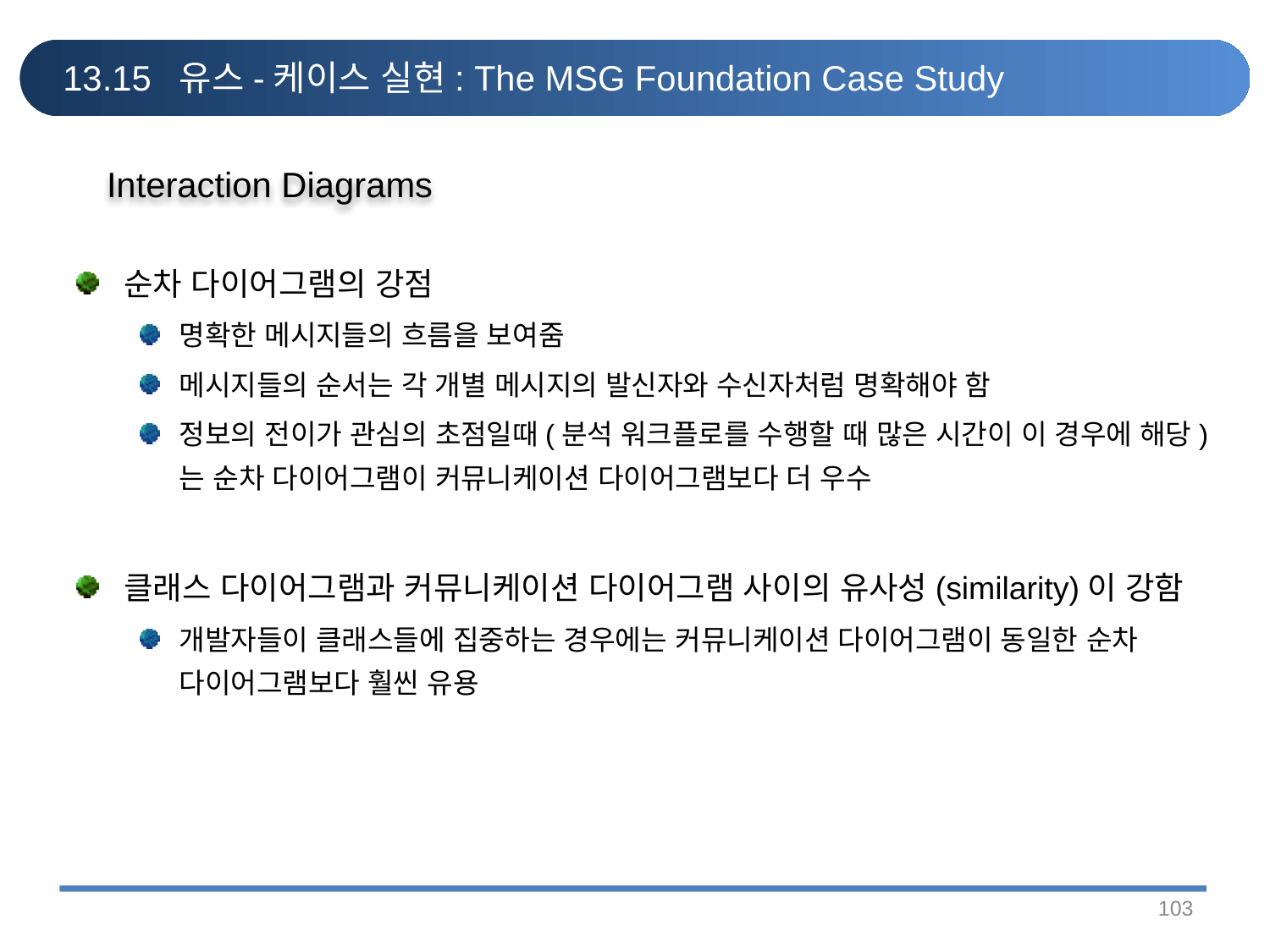

# 13.15  유스-케이스 실현: The MSG Foundation Case Study
Interaction Diagrams
순차 다이어그램의 강점
명확한 메시지들의 흐름을 보여줌
메시지들의 순서는 각 개별 메시지의 발신자와 수신자처럼 명확해야 함
정보의 전이가 관심의 초점일때(분석 워크플로를 수행할 때 많은 시간이 이 경우에 해당)는 순차 다이어그램이 커뮤니케이션 다이어그램보다 더 우수

클래스 다이어그램과 커뮤니케이션 다이어그램 사이의 유사성(similarity)이 강함
개발자들이 클래스들에 집중하는 경우에는 커뮤니케이션 다이어그램이 동일한 순차 다이어그램보다 훨씬 유용
103